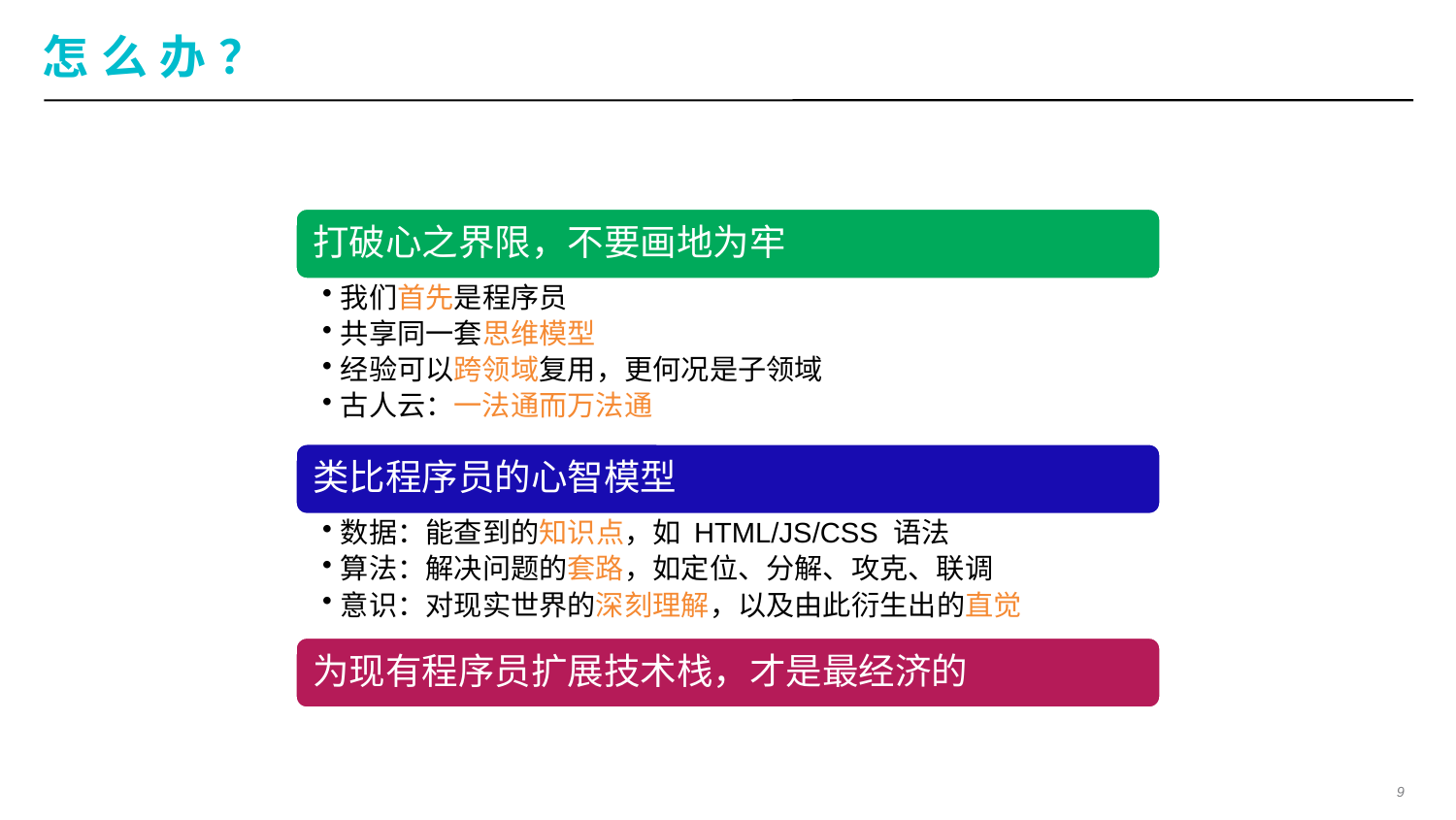

# 怎么办？
打破心之界限，不要画地为牢
我们首先是程序员
共享同一套思维模型
经验可以跨领域复用，更何况是子领域
古人云：一法通而万法通
类比程序员的心智模型
数据：能查到的知识点，如 HTML/JS/CSS 语法
算法：解决问题的套路，如定位、分解、攻克、联调
意识：对现实世界的深刻理解，以及由此衍生出的直觉
为现有程序员扩展技术栈，才是最经济的
9